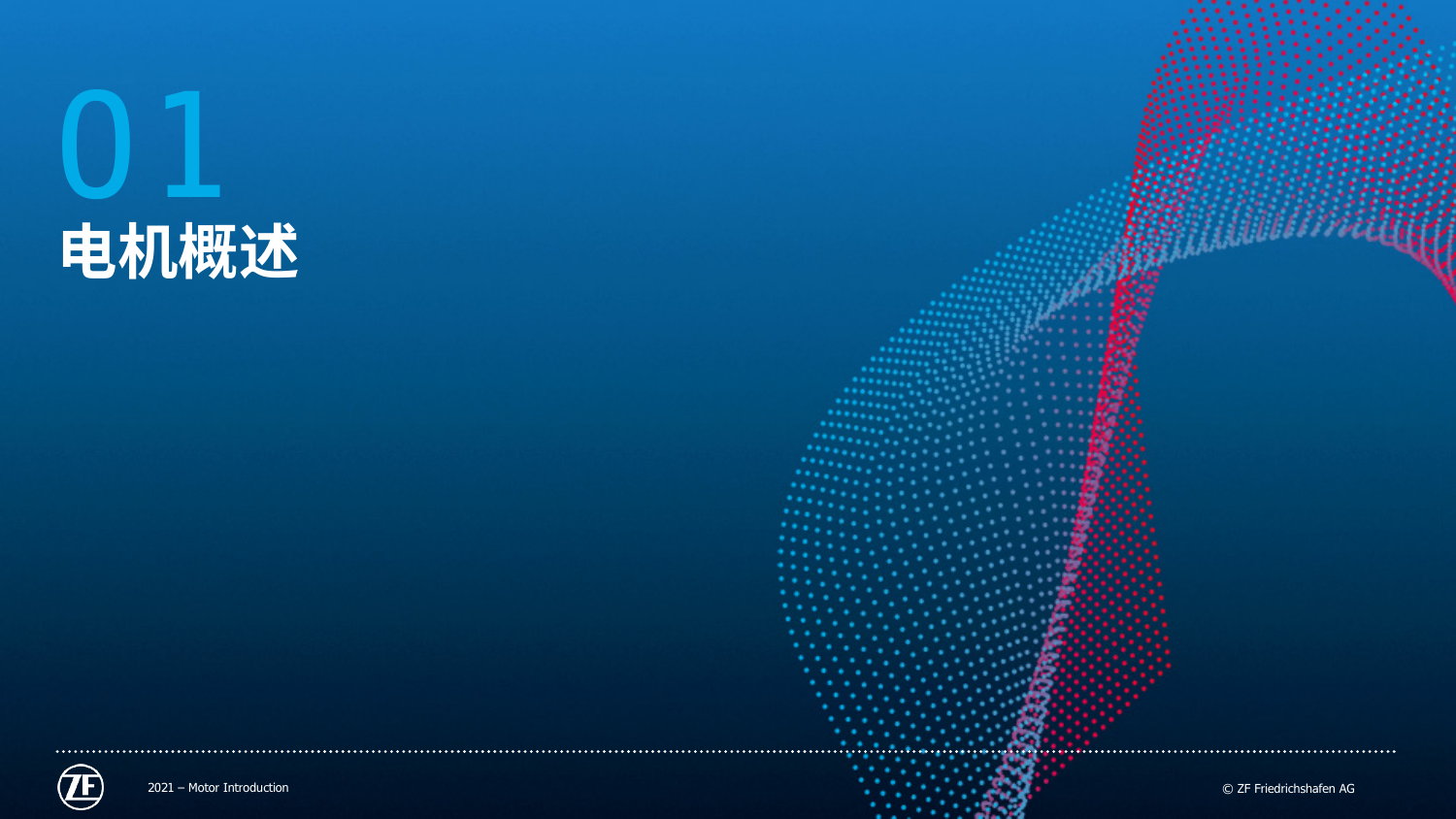

01
电机概述
9.

10.

11.

12.

2021 – Motor Introduction